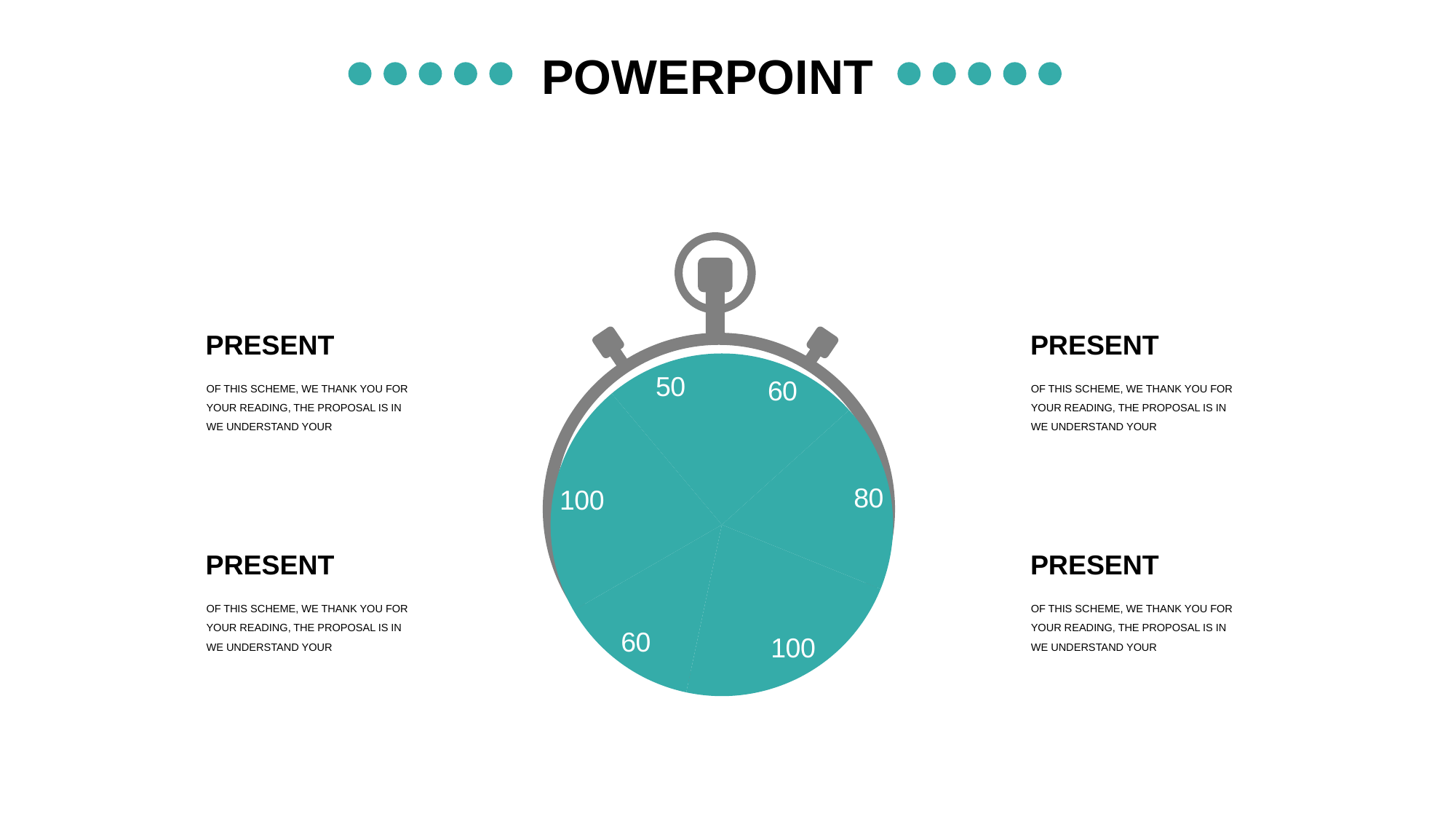

POWERPOINT

### Chart

| Category | 销售额 |
|---|---|
| 流动资金 | 60.0 |
| 办公地改善及扩建 | 80.0 |
| 扩招人员及人员工资 | 100.0 |
| 市场运营与宣传 | 60.0 |
| 研发投入 | 100.0 |
| 研发实验设备及服务器 | 50.0 |
PRESENT
OF THIS SCHEME, WE THANK YOU FOR YOUR READING, THE PROPOSAL IS IN WE UNDERSTAND YOUR
PRESENT
OF THIS SCHEME, WE THANK YOU FOR YOUR READING, THE PROPOSAL IS IN WE UNDERSTAND YOUR
PRESENT
OF THIS SCHEME, WE THANK YOU FOR YOUR READING, THE PROPOSAL IS IN WE UNDERSTAND YOUR
PRESENT
OF THIS SCHEME, WE THANK YOU FOR YOUR READING, THE PROPOSAL IS IN WE UNDERSTAND YOUR